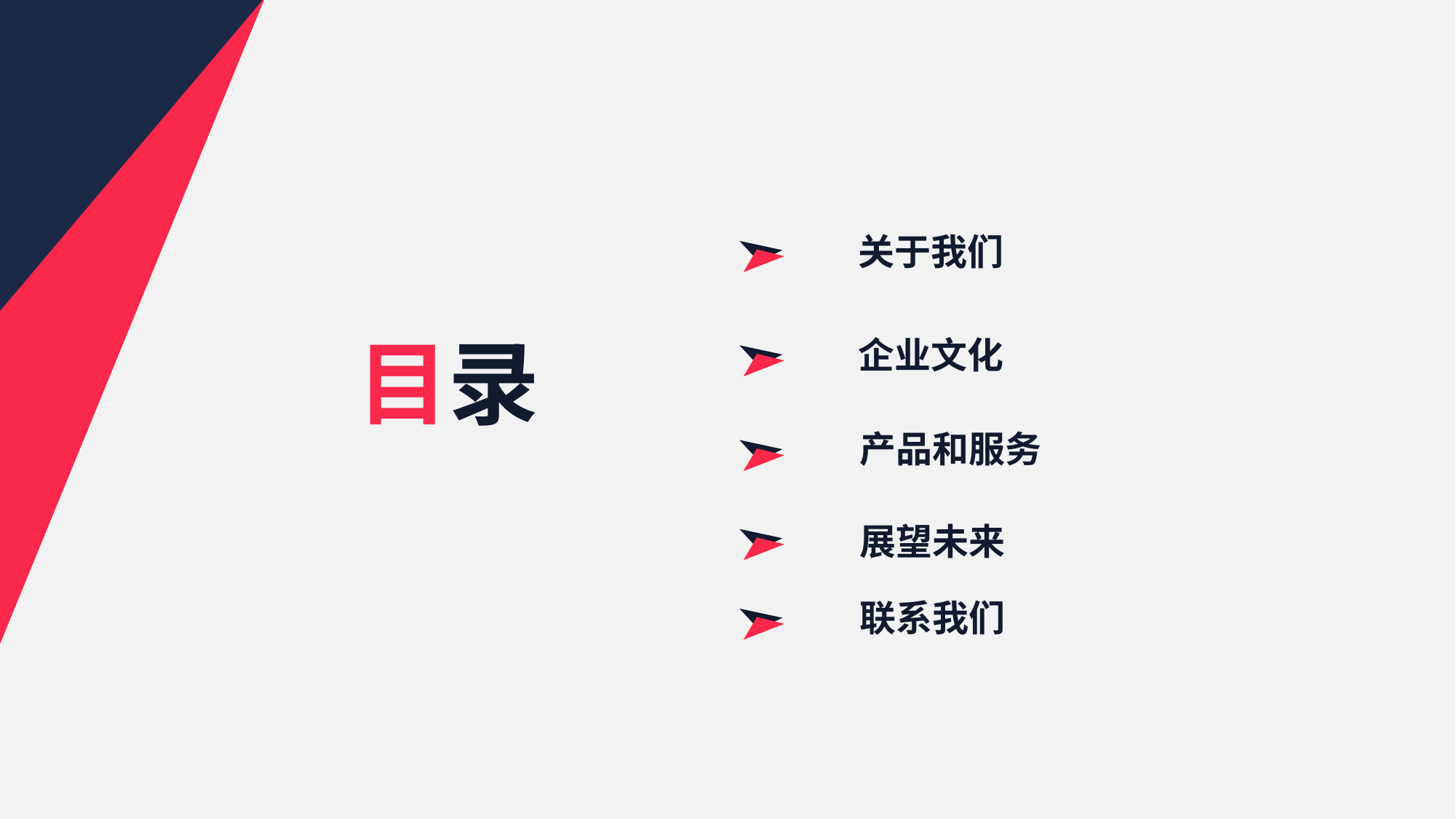

关于我们

目录
企业文化

产品和服务

展望未来

联系我们

延迟付